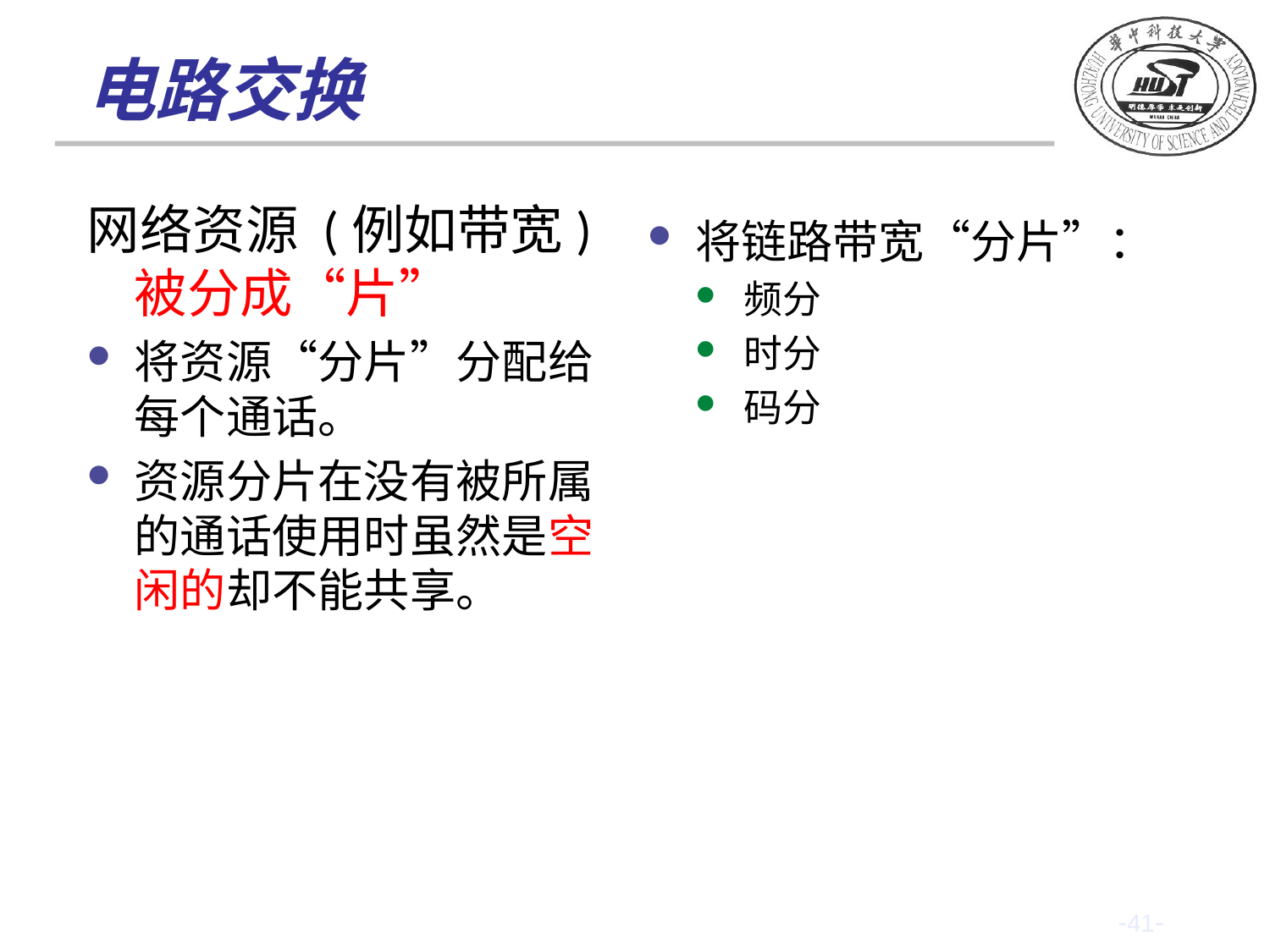

电路交换
网络资源 (例如带宽) 被分成“片”
将资源“分片”分配给每个通话。
资源分片在没有被所属的通话使用时虽然是空闲的却不能共享。
将链路带宽“分片”：
频分
时分
码分

-41-